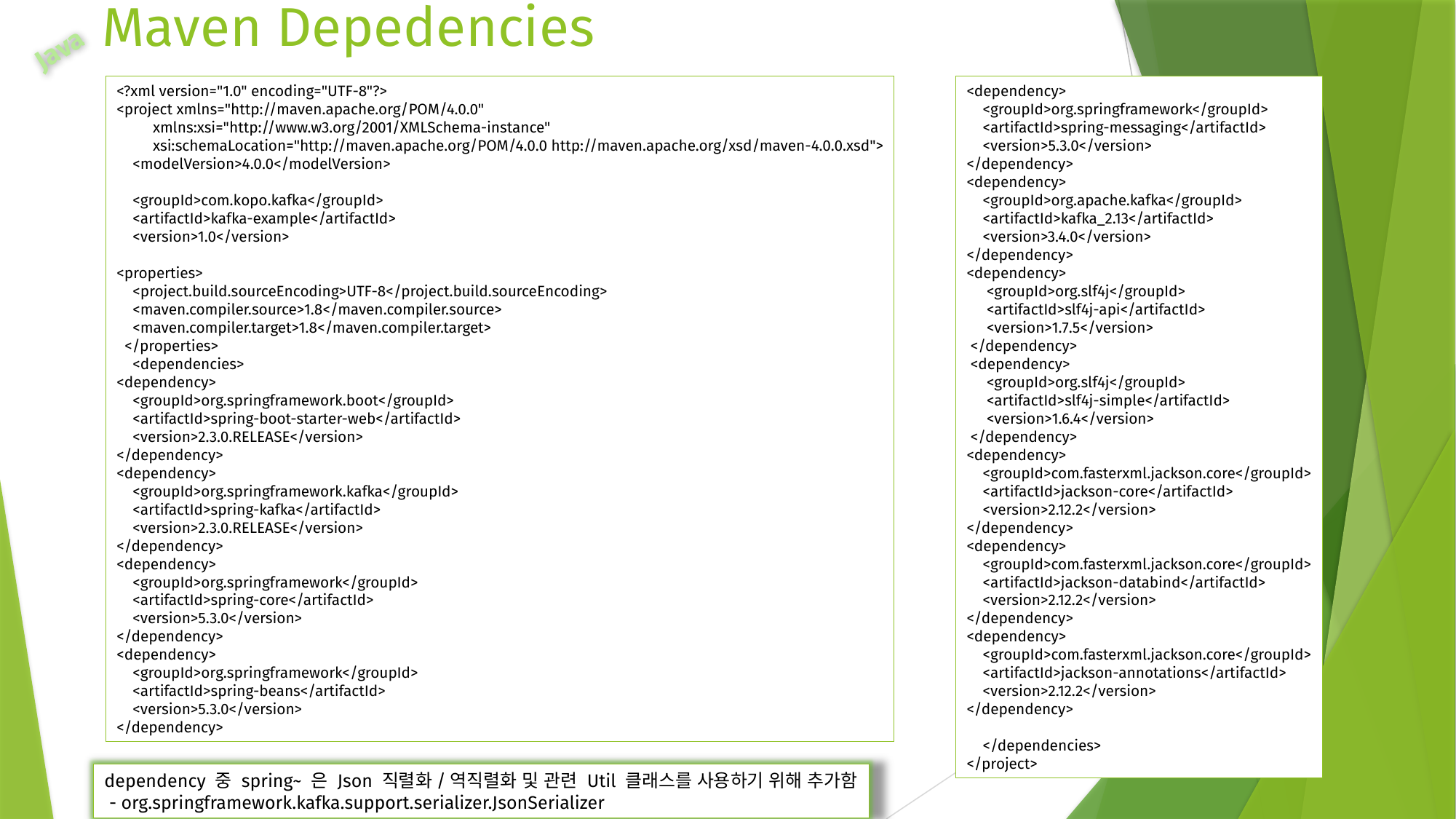

# Maven Depedencies
Java
<?xml version="1.0" encoding="UTF-8"?>
<project xmlns="http://maven.apache.org/POM/4.0.0"
         xmlns:xsi="http://www.w3.org/2001/XMLSchema-instance"
         xsi:schemaLocation="http://maven.apache.org/POM/4.0.0 http://maven.apache.org/xsd/maven-4.0.0.xsd">
    <modelVersion>4.0.0</modelVersion>

    <groupId>com.kopo.kafka</groupId>
    <artifactId>kafka-example</artifactId>
    <version>1.0</version>

<properties>
    <project.build.sourceEncoding>UTF-8</project.build.sourceEncoding>
    <maven.compiler.source>1.8</maven.compiler.source>
    <maven.compiler.target>1.8</maven.compiler.target>
  </properties>
    <dependencies>
<dependency>
    <groupId>org.springframework.boot</groupId>
    <artifactId>spring-boot-starter-web</artifactId>
    <version>2.3.0.RELEASE</version>
</dependency>
<dependency>
    <groupId>org.springframework.kafka</groupId>
    <artifactId>spring-kafka</artifactId>
    <version>2.3.0.RELEASE</version>
</dependency>
<dependency>
    <groupId>org.springframework</groupId>
    <artifactId>spring-core</artifactId>
    <version>5.3.0</version>
</dependency>
<dependency>
    <groupId>org.springframework</groupId>
    <artifactId>spring-beans</artifactId>
    <version>5.3.0</version>
</dependency>
<dependency>
    <groupId>org.springframework</groupId>
    <artifactId>spring-messaging</artifactId>
    <version>5.3.0</version>
</dependency>
<dependency>
    <groupId>org.apache.kafka</groupId>
    <artifactId>kafka_2.13</artifactId>
    <version>3.4.0</version>
</dependency>
<dependency>
     <groupId>org.slf4j</groupId>
     <artifactId>slf4j-api</artifactId>
     <version>1.7.5</version>
 </dependency>
 <dependency>
     <groupId>org.slf4j</groupId>
     <artifactId>slf4j-simple</artifactId>
     <version>1.6.4</version>
 </dependency>
<dependency>
    <groupId>com.fasterxml.jackson.core</groupId>
    <artifactId>jackson-core</artifactId>
    <version>2.12.2</version>
</dependency>
<dependency>
    <groupId>com.fasterxml.jackson.core</groupId>
    <artifactId>jackson-databind</artifactId>
    <version>2.12.2</version>
</dependency>
<dependency>
    <groupId>com.fasterxml.jackson.core</groupId>
    <artifactId>jackson-annotations</artifactId>
    <version>2.12.2</version>
</dependency>

    </dependencies>
</project>
dependency 중 spring~ 은 Json 직렬화/역직렬화 및 관련 Util 클래스를 사용하기 위해 추가함
 - org.springframework.kafka.support.serializer.JsonSerializer